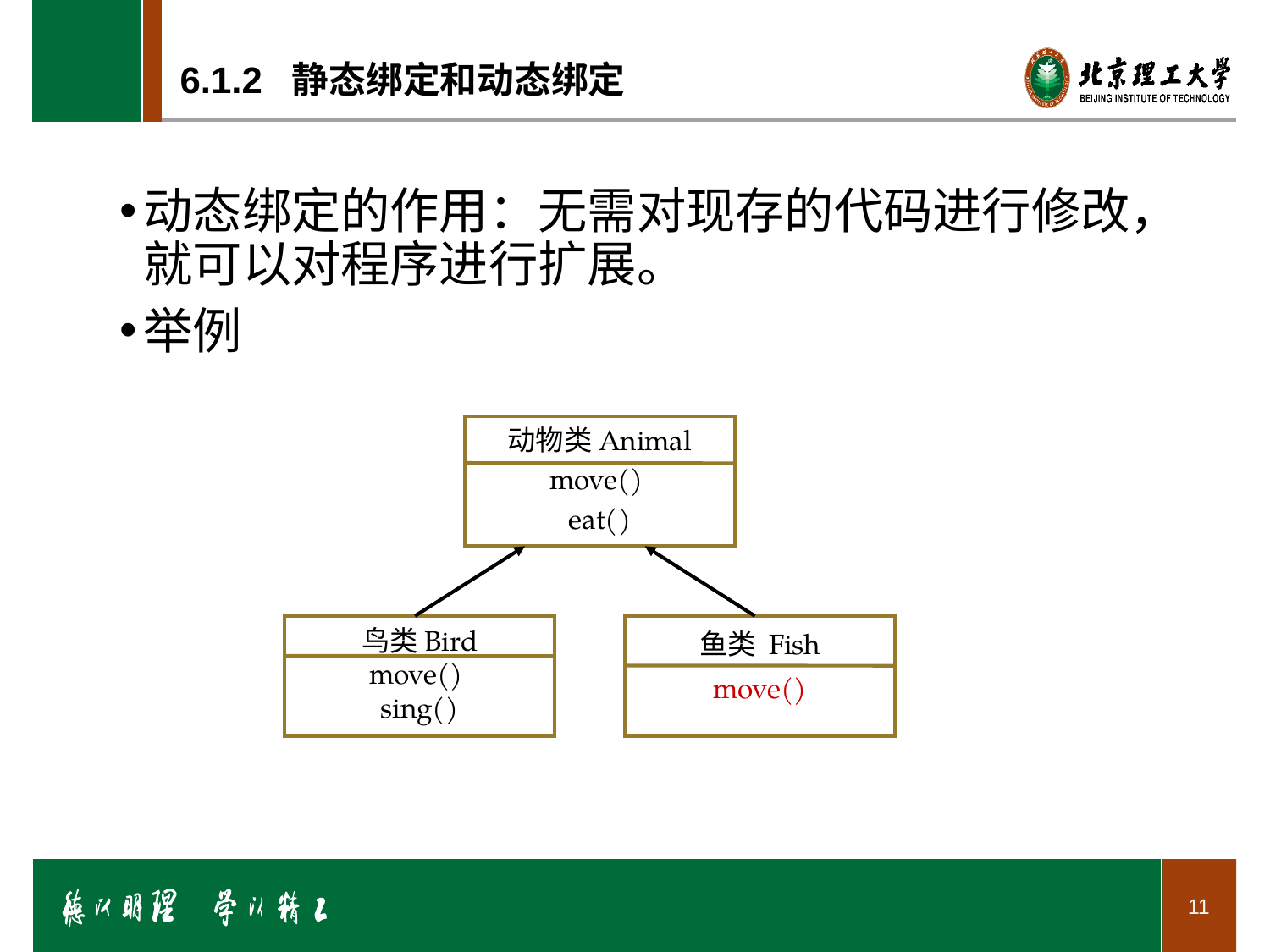

# 6.1.2  静态绑定和动态绑定
动态绑定的作用：无需对现存的代码进行修改，就可以对程序进行扩展。
举例
动物类Animal
move()
eat()

鸟类Bird
move()
sing()

鱼类 Fish
move()